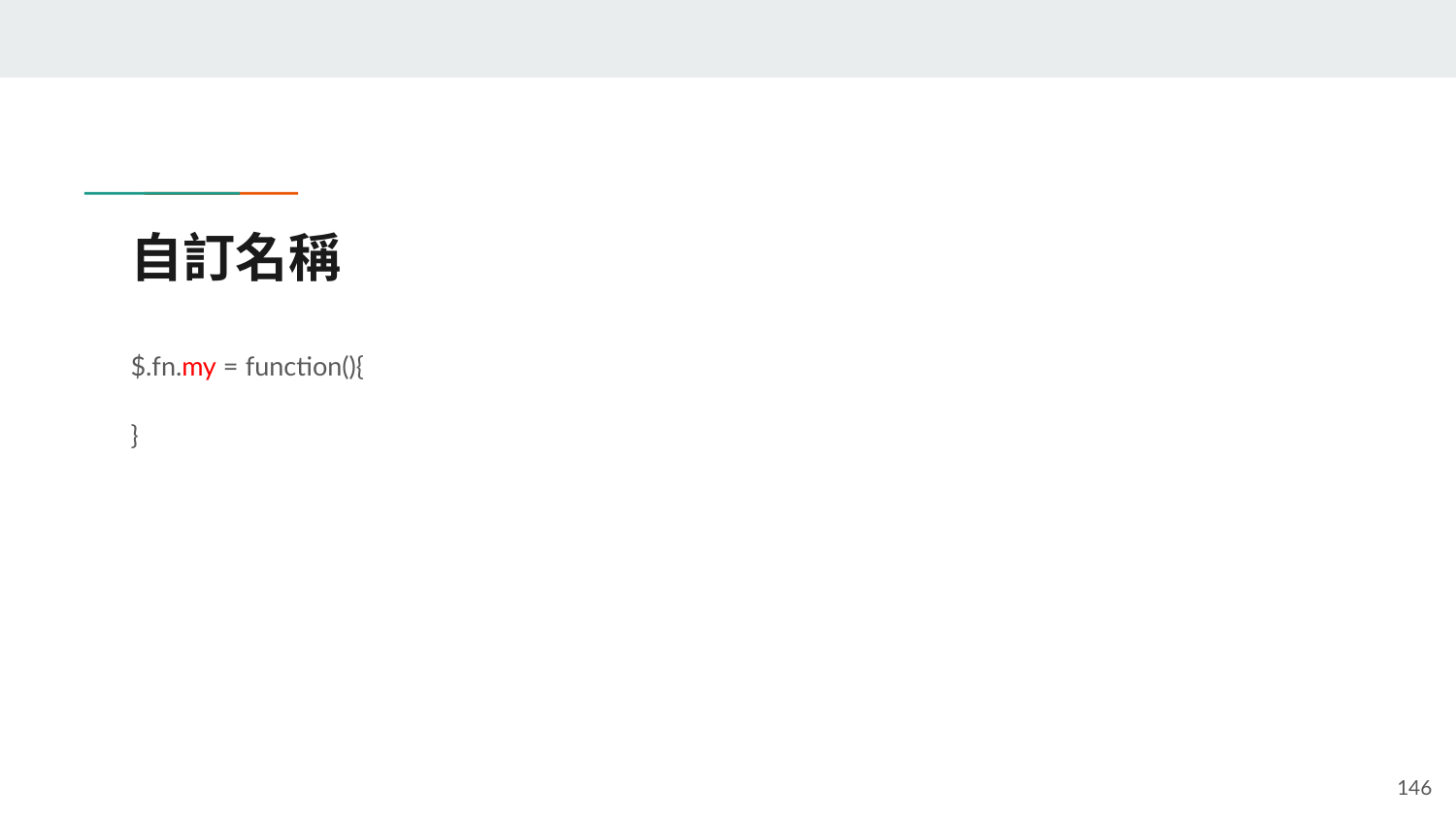

# 自訂名稱
$.fn.my = function(){
}
146